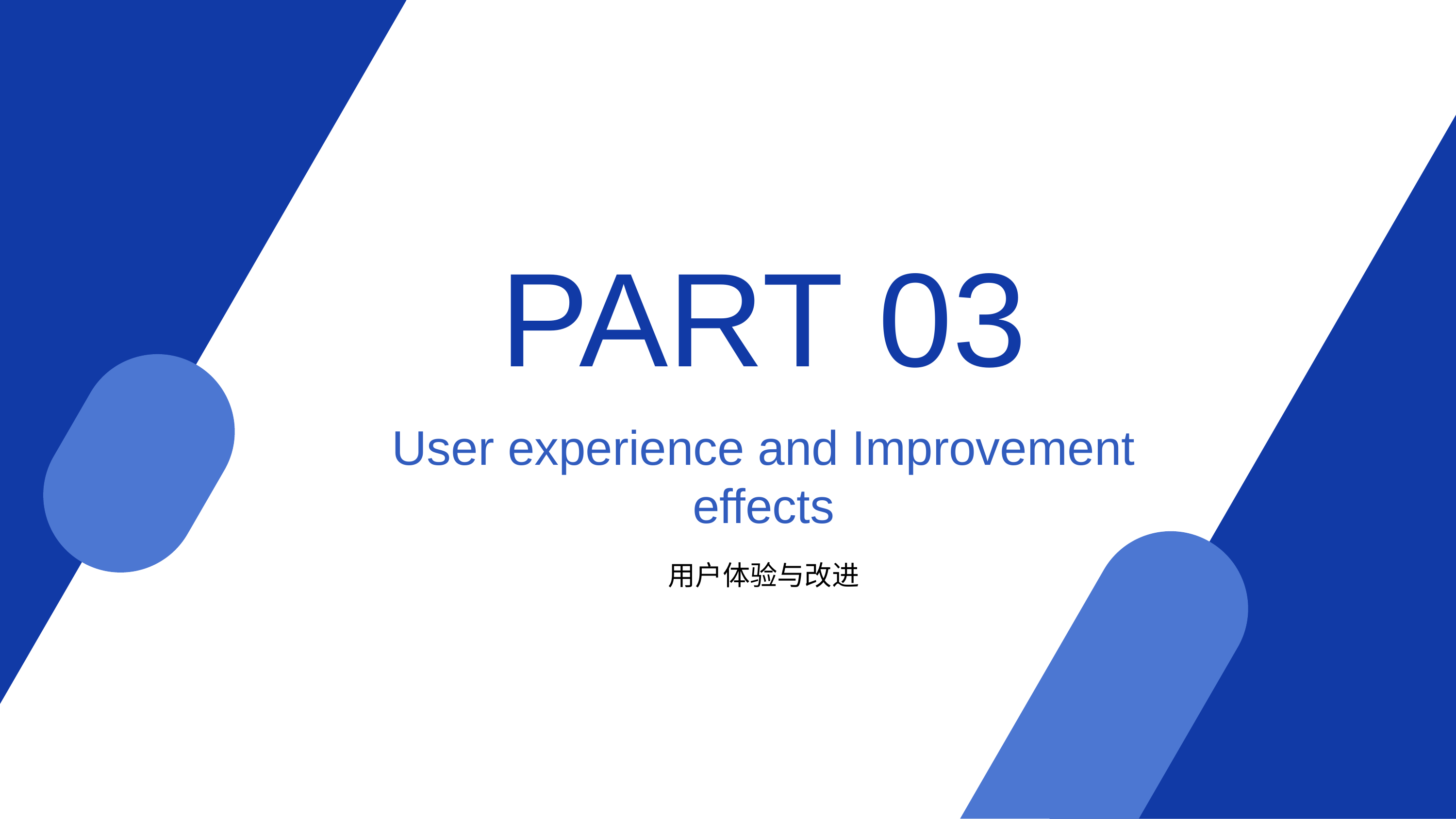

PART 03

User experience and Improvement
effects

用户体验与改进